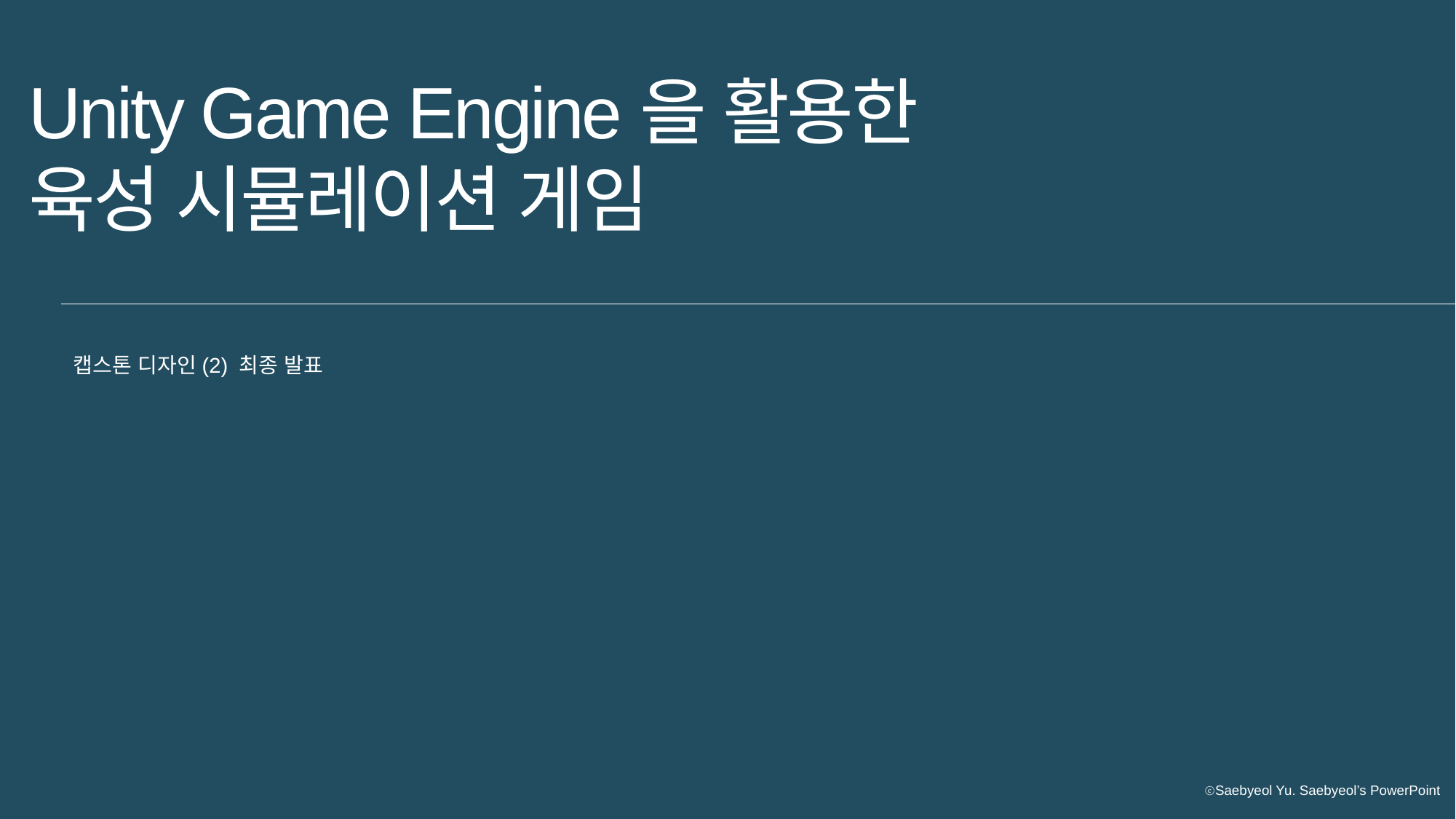

Unity Game Engine을 활용한
육성 시뮬레이션 게임
캡스톤 디자인(2) 최종 발표